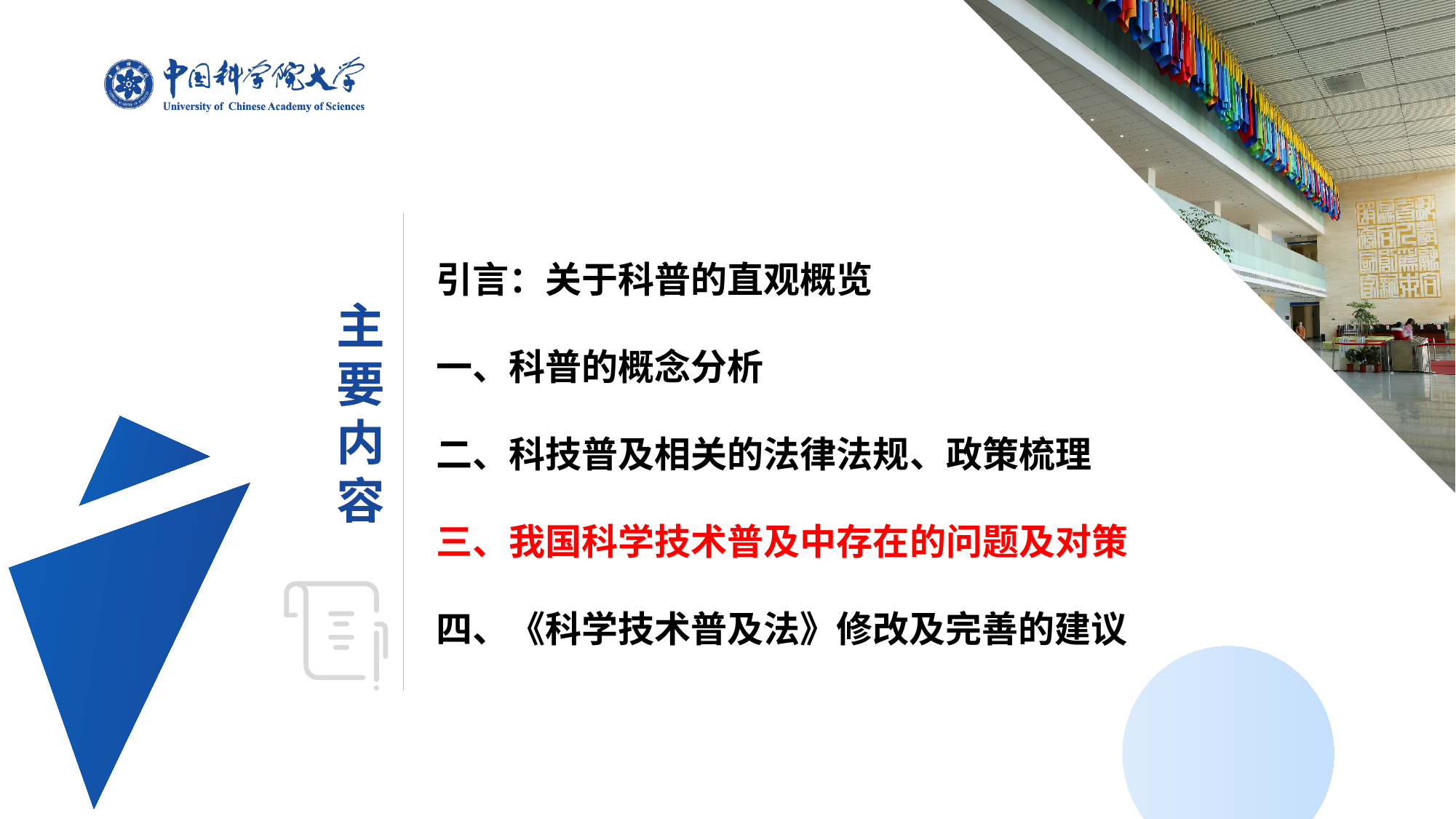

引言：关于科普的直观概览
一、科普的概念分析
二、科技普及相关的法律法规、政策梳理
三、我国科学技术普及中存在的问题及对策
四、《科学技术普及法》修改及完善的建议
主要内容